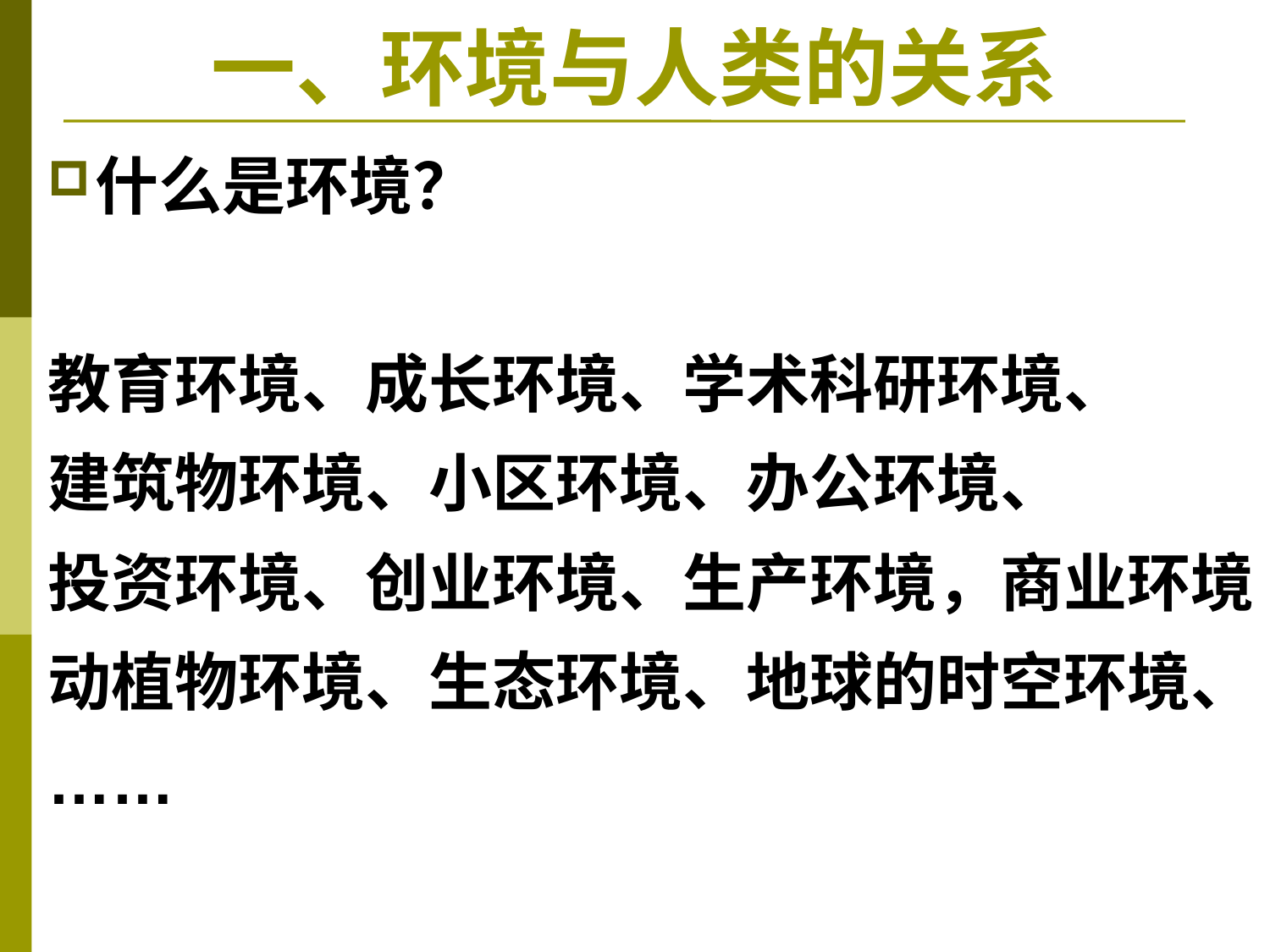

# 一、环境与人类的关系
什么是环境？

教育环境、成长环境、学术科研环境、
建筑物环境、小区环境、办公环境、
投资环境、创业环境、生产环境，商业环境
动植物环境、生态环境、地球的时空环境、
……